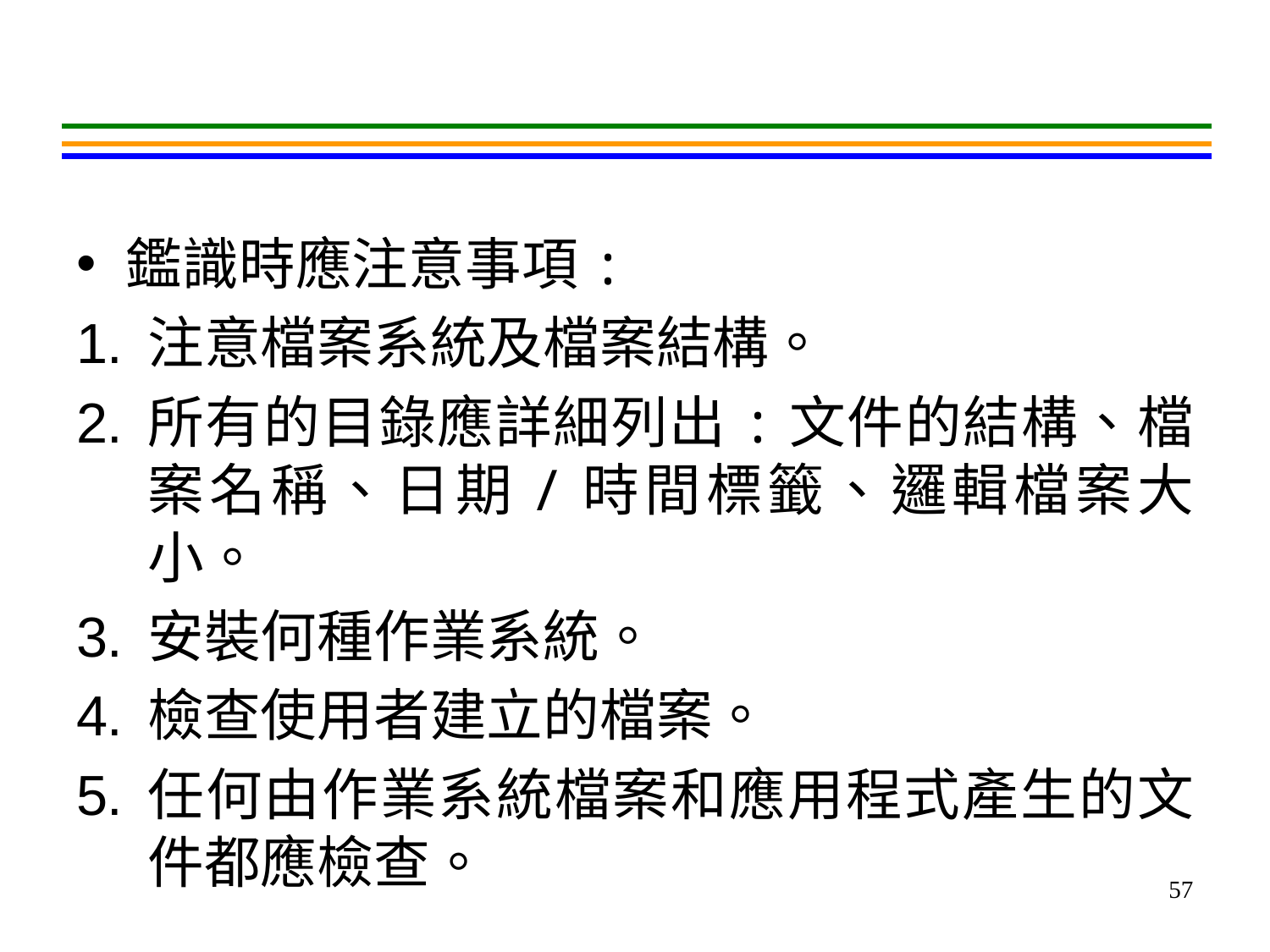

#
鑑識時應注意事項:
注意檔案系統及檔案結構。
所有的目錄應詳細列出:文件的結構、檔案名稱、日期/時間標籤、邏輯檔案大小。
安裝何種作業系統。
檢查使用者建立的檔案。
任何由作業系統檔案和應用程式產生的文件都應檢查。

57